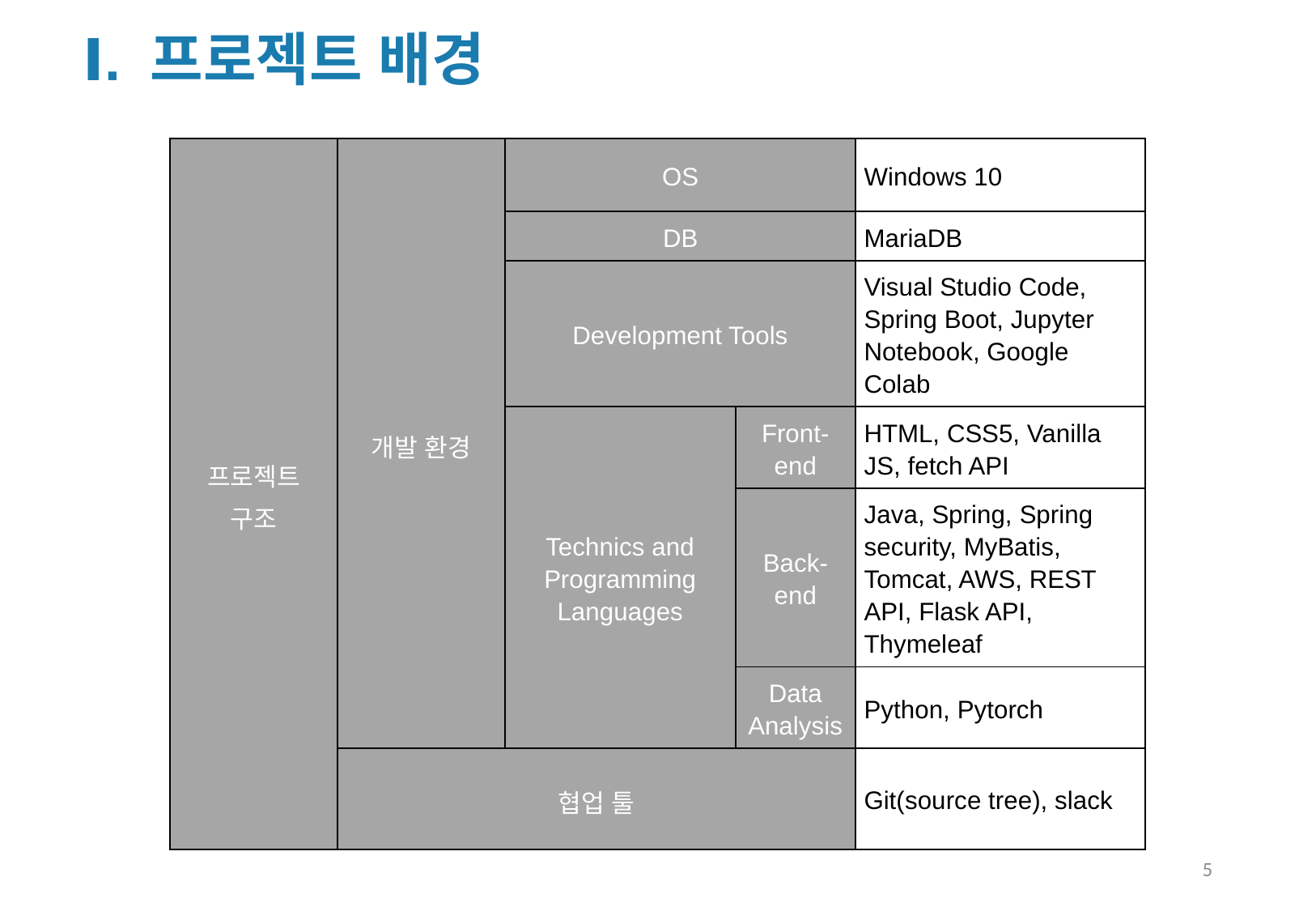

Ⅰ. 프로젝트 배경
| 프로젝트 구조 | 개발 환경 | OS |  | Windows 10 |
| --- | --- | --- | --- | --- |
|  |  | DB |  | MariaDB |
|  |  | Development Tools |  | Visual Studio Code, Spring Boot, Jupyter Notebook, Google Colab |
|  |  | Technics and Programming Languages | Front-end | HTML, CSS5, Vanilla JS, fetch API |
|  |  |  | Back-end | Java, Spring, Spring security, MyBatis, Tomcat, AWS, REST API, Flask API, Thymeleaf |
|  |  |  | Data Analysis | Python, Pytorch |
|  | 협업 툴 |  |  | Git(source tree), slack |
5